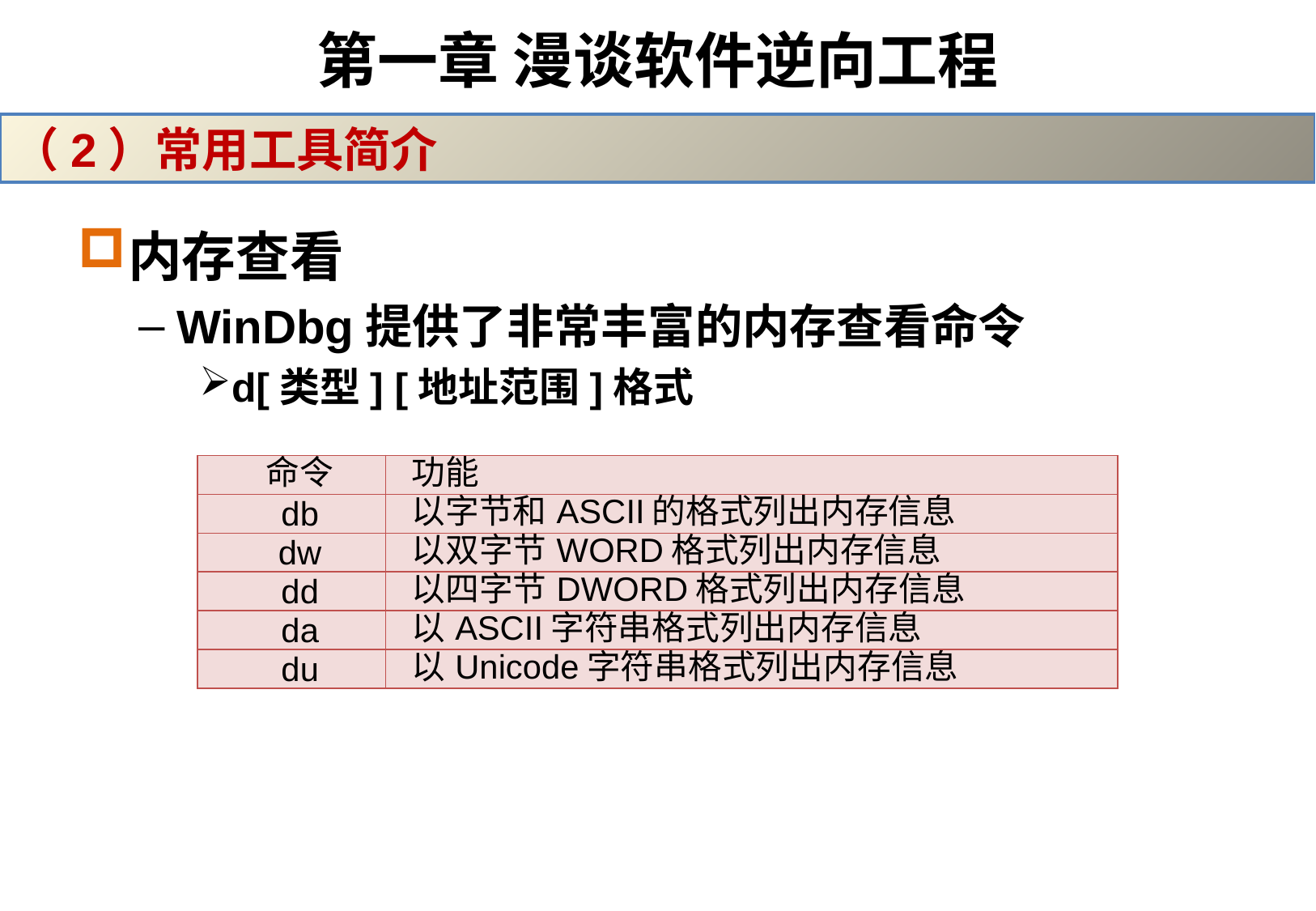

# 第一章 漫谈软件逆向工程
（2）常用工具简介
内存查看
WinDbg提供了非常丰富的内存查看命令
d[类型] [地址范围]格式
| 命令 | 功能 |
| --- | --- |
| db | 以字节和ASCII的格式列出内存信息 |
| dw | 以双字节WORD格式列出内存信息 |
| dd | 以四字节DWORD格式列出内存信息 |
| da | 以ASCII字符串格式列出内存信息 |
| du | 以Unicode字符串格式列出内存信息 |